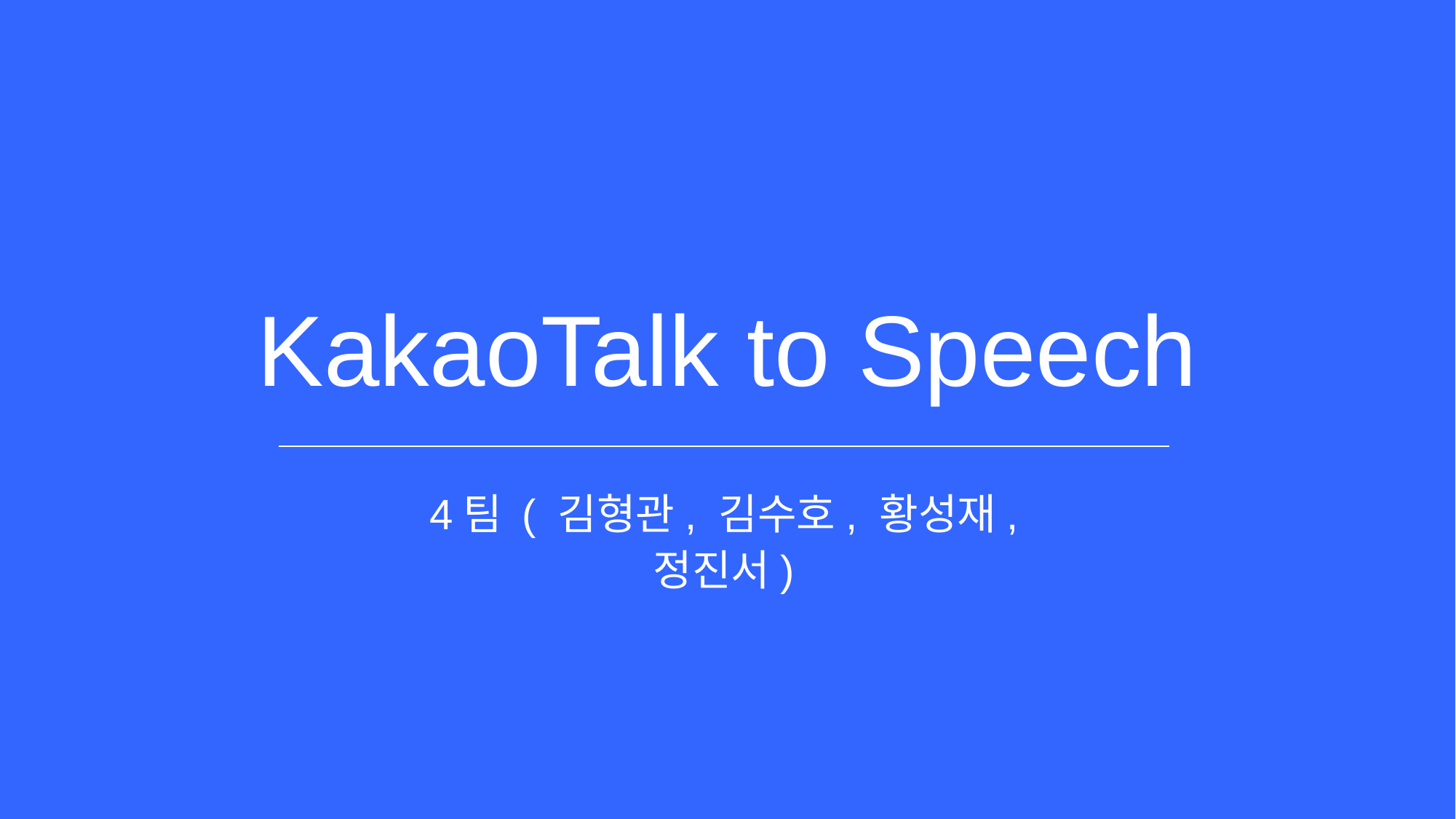

KakaoTalk to Speech
4팀 ( 김형관, 김수호, 황성재, 정진서)